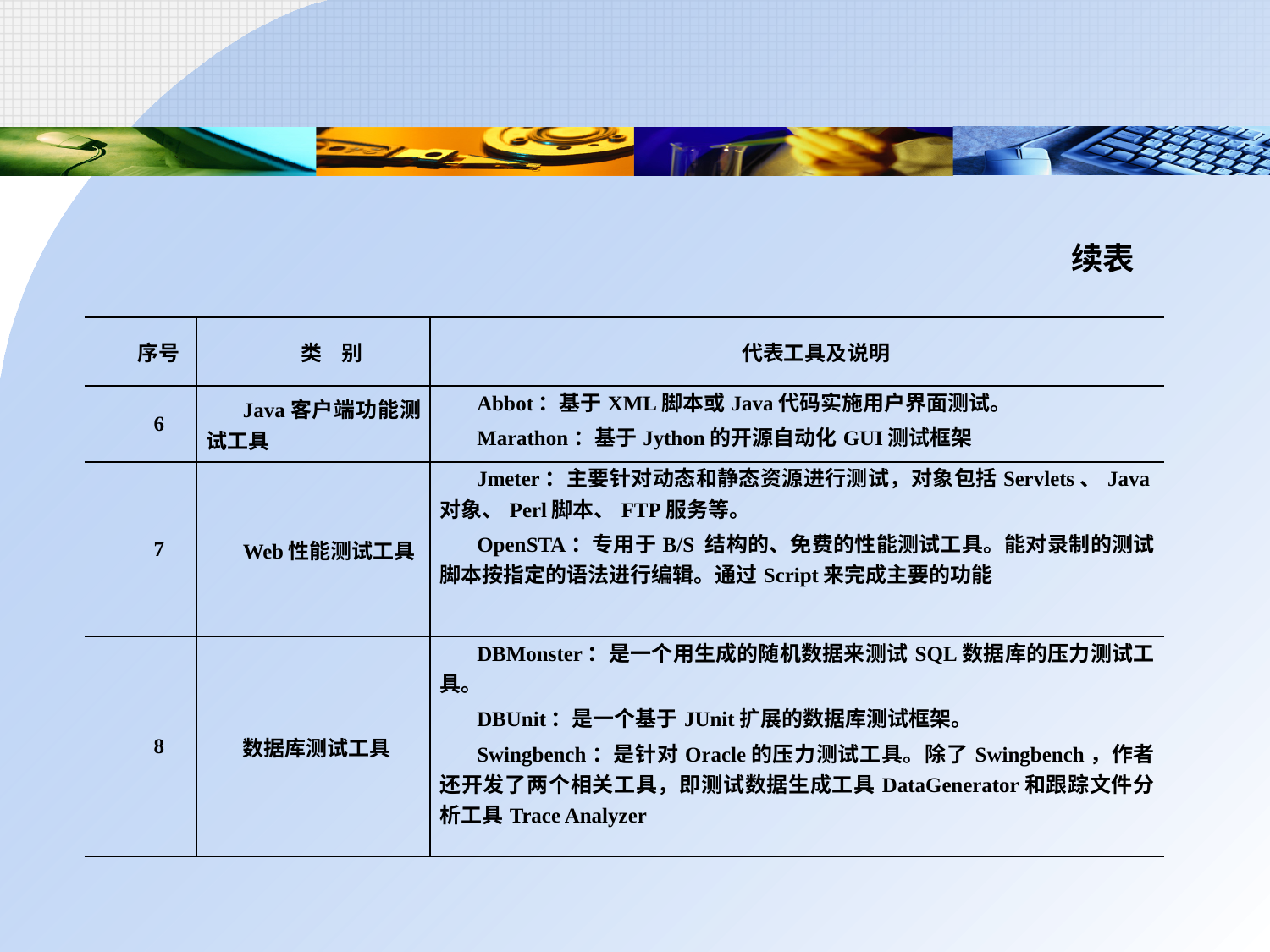

续表
| 序号 | 类 别 | 代表工具及说明 |
| --- | --- | --- |
| 6 | Java客户端功能测试工具 | Abbot：基于XML脚本或Java代码实施用户界面测试。 Marathon：基于Jython的开源自动化GUI测试框架 |
| 7 | Web性能测试工具 | Jmeter：主要针对动态和静态资源进行测试，对象包括Servlets、Java对象、Perl脚本、FTP服务等。 OpenSTA：专用于B/S 结构的、免费的性能测试工具。能对录制的测试脚本按指定的语法进行编辑。通过Script来完成主要的功能 |
| 8 | 数据库测试工具 | DBMonster：是一个用生成的随机数据来测试SQL数据库的压力测试工具。 DBUnit：是一个基于JUnit扩展的数据库测试框架。 Swingbench：是针对Oracle的压力测试工具。除了Swingbench，作者还开发了两个相关工具，即测试数据生成工具DataGenerator和跟踪文件分析工具Trace Analyzer |